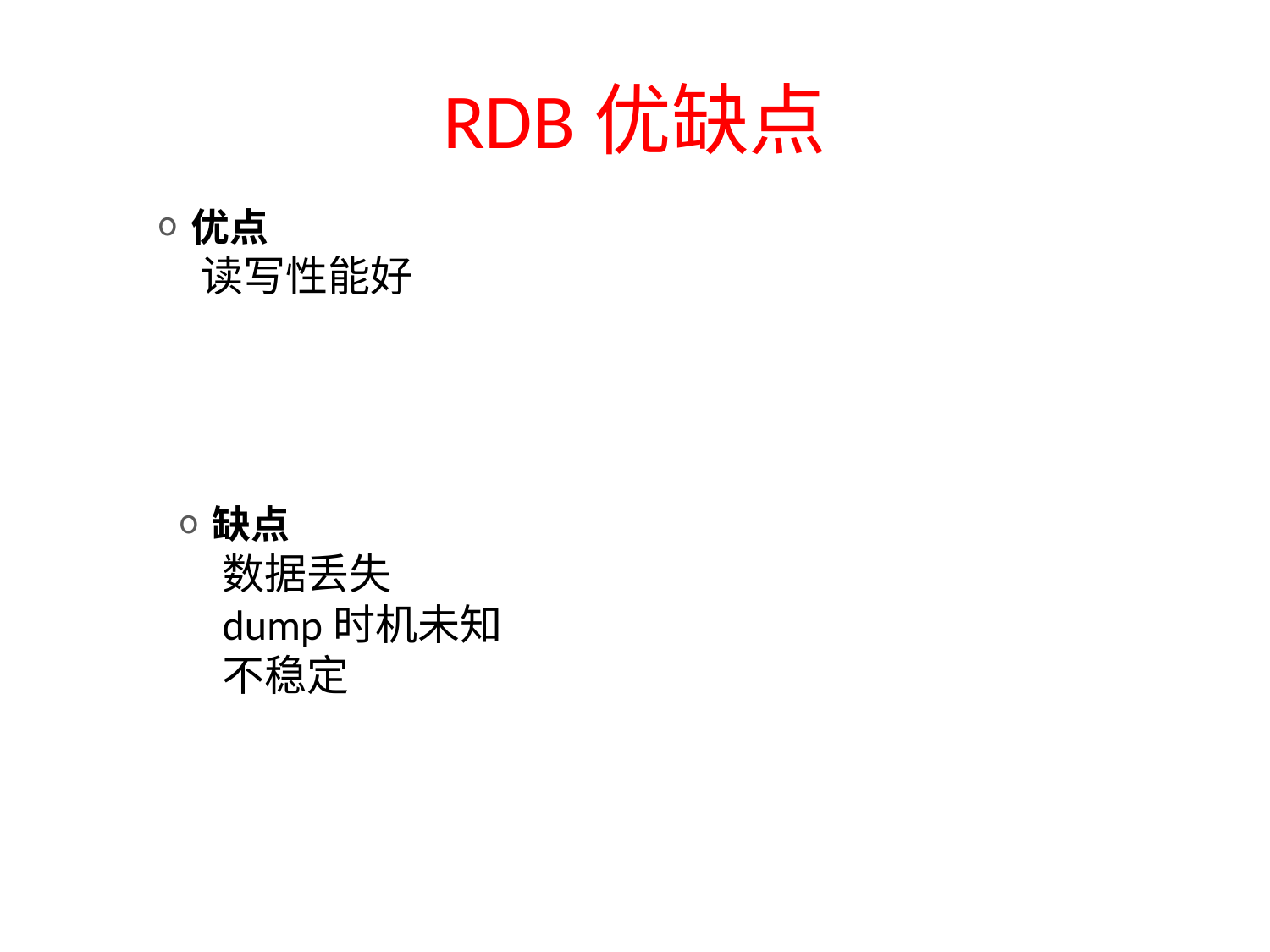

# RDB优缺点
优点
读写性能好
缺点
数据丢失
dump时机未知
不稳定